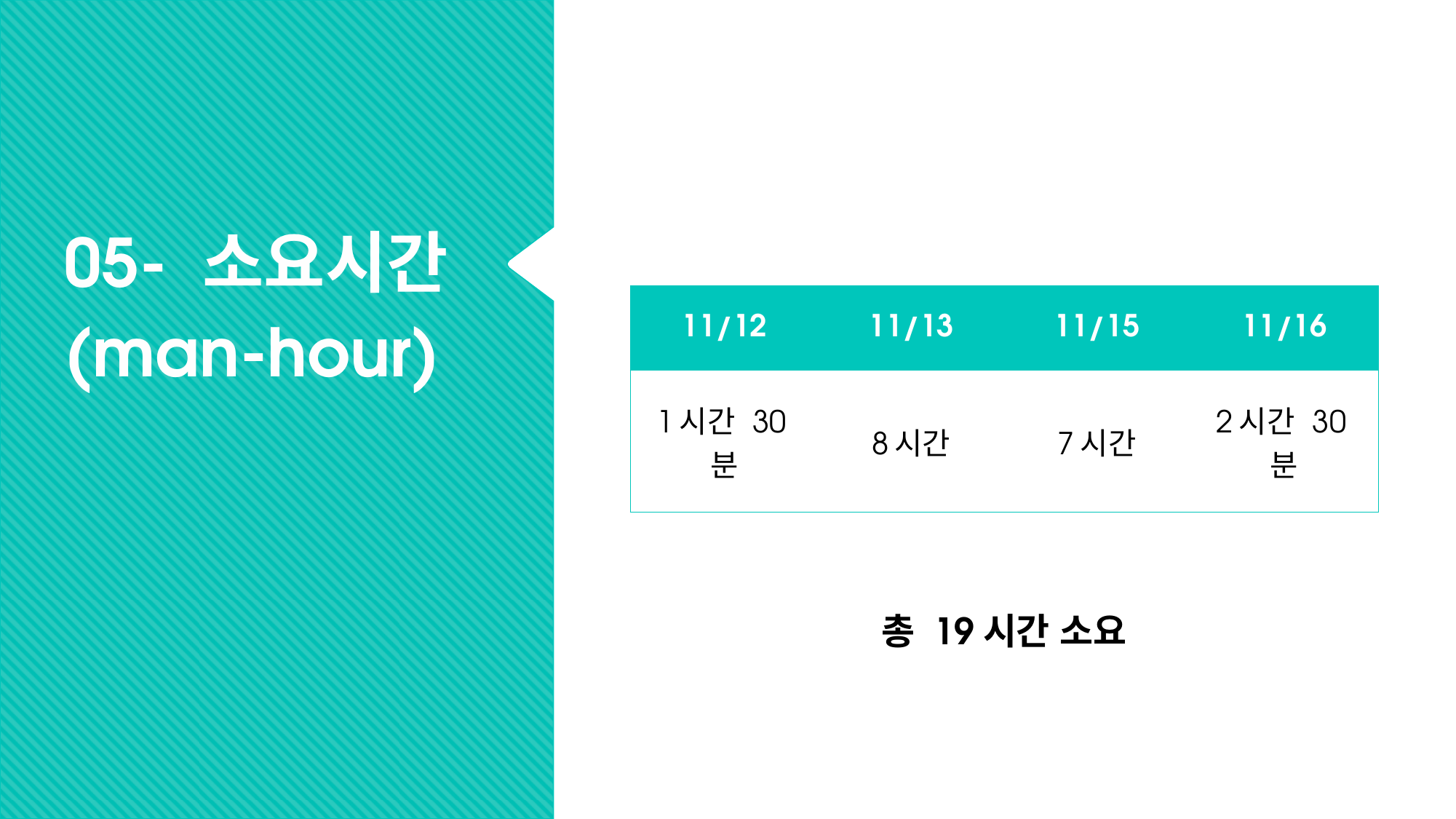

05- 소요시간
(man-hour)
| 11/12 | 11/13 | 11/15 | 11/16 |
| --- | --- | --- | --- |
| 1시간 30분 | 8시간 | 7시간 | 2시간 30분 |
총 19시간 소요